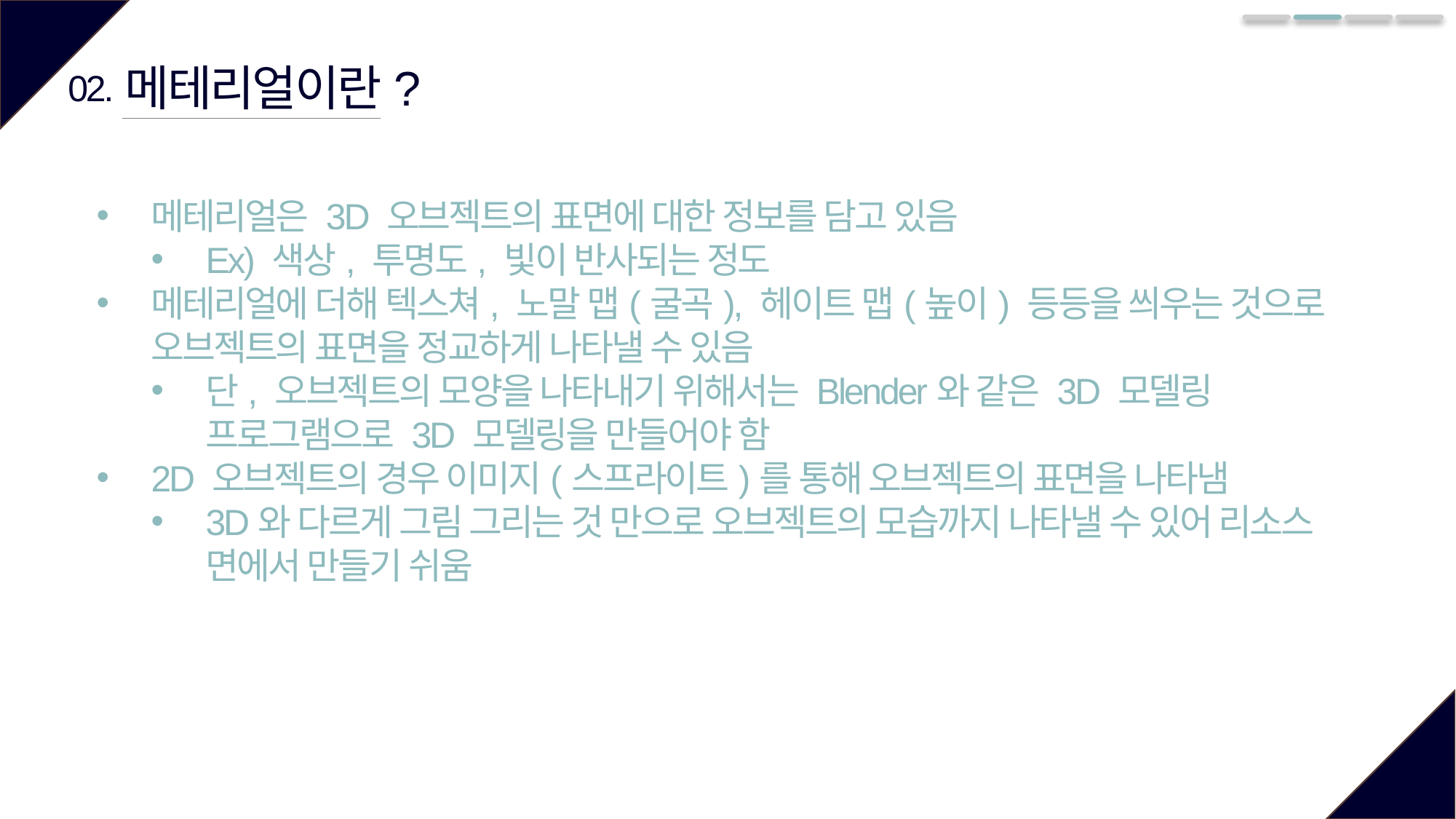

메테리얼이란?
02.
메테리얼은 3D 오브젝트의 표면에 대한 정보를 담고 있음
Ex) 색상, 투명도, 빛이 반사되는 정도
메테리얼에 더해 텍스쳐, 노말 맵(굴곡), 헤이트 맵(높이) 등등을 씌우는 것으로 오브젝트의 표면을 정교하게 나타낼 수 있음
단, 오브젝트의 모양을 나타내기 위해서는 Blender와 같은 3D 모델링 프로그램으로 3D 모델링을 만들어야 함
2D 오브젝트의 경우 이미지(스프라이트)를 통해 오브젝트의 표면을 나타냄
3D와 다르게 그림 그리는 것 만으로 오브젝트의 모습까지 나타낼 수 있어 리소스 면에서 만들기 쉬움